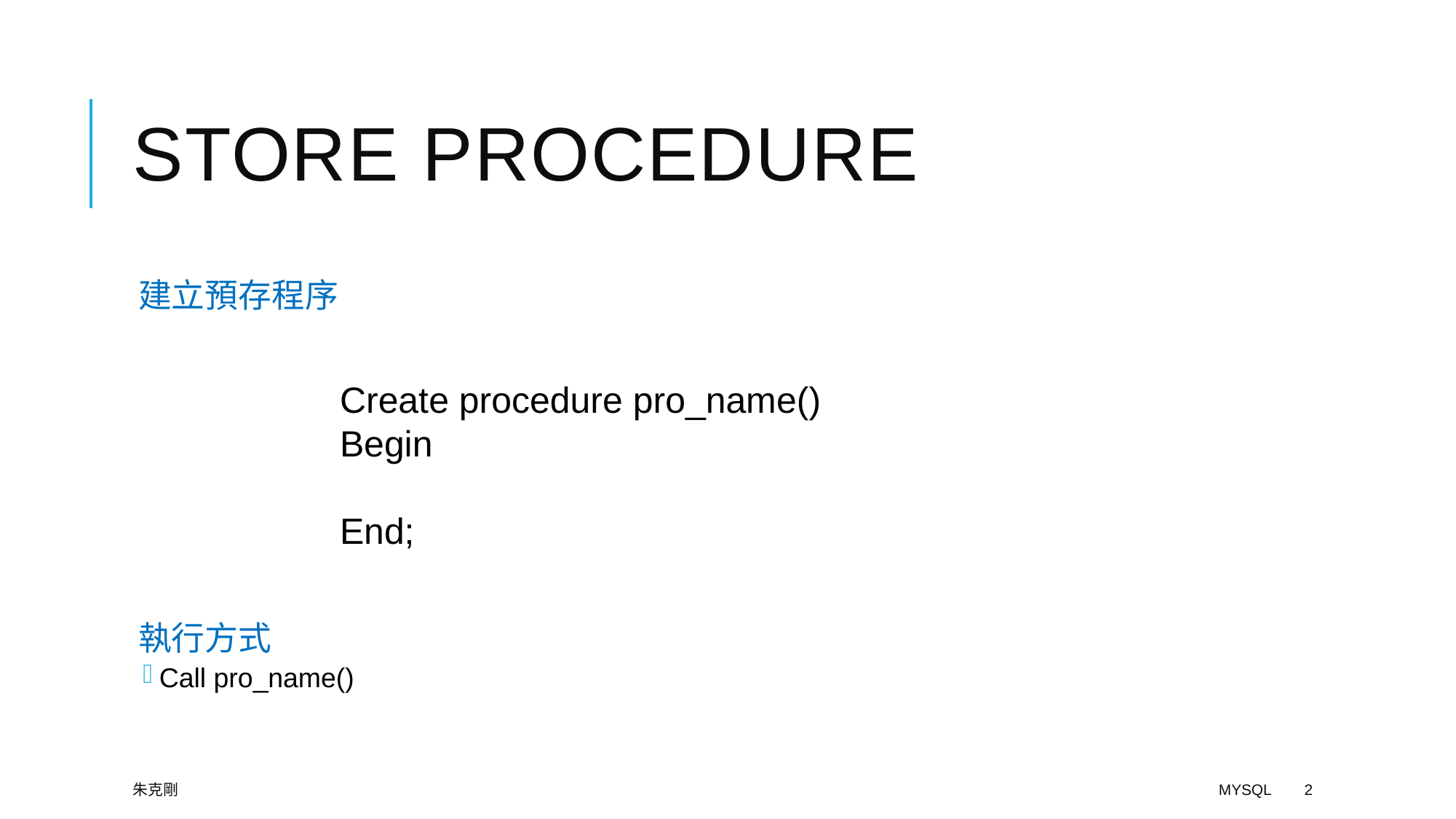

# Store procedure
建立預存程序

執行方式
Call pro_name()
Create procedure pro_name()
Begin

End;
朱克剛
MySQL
2